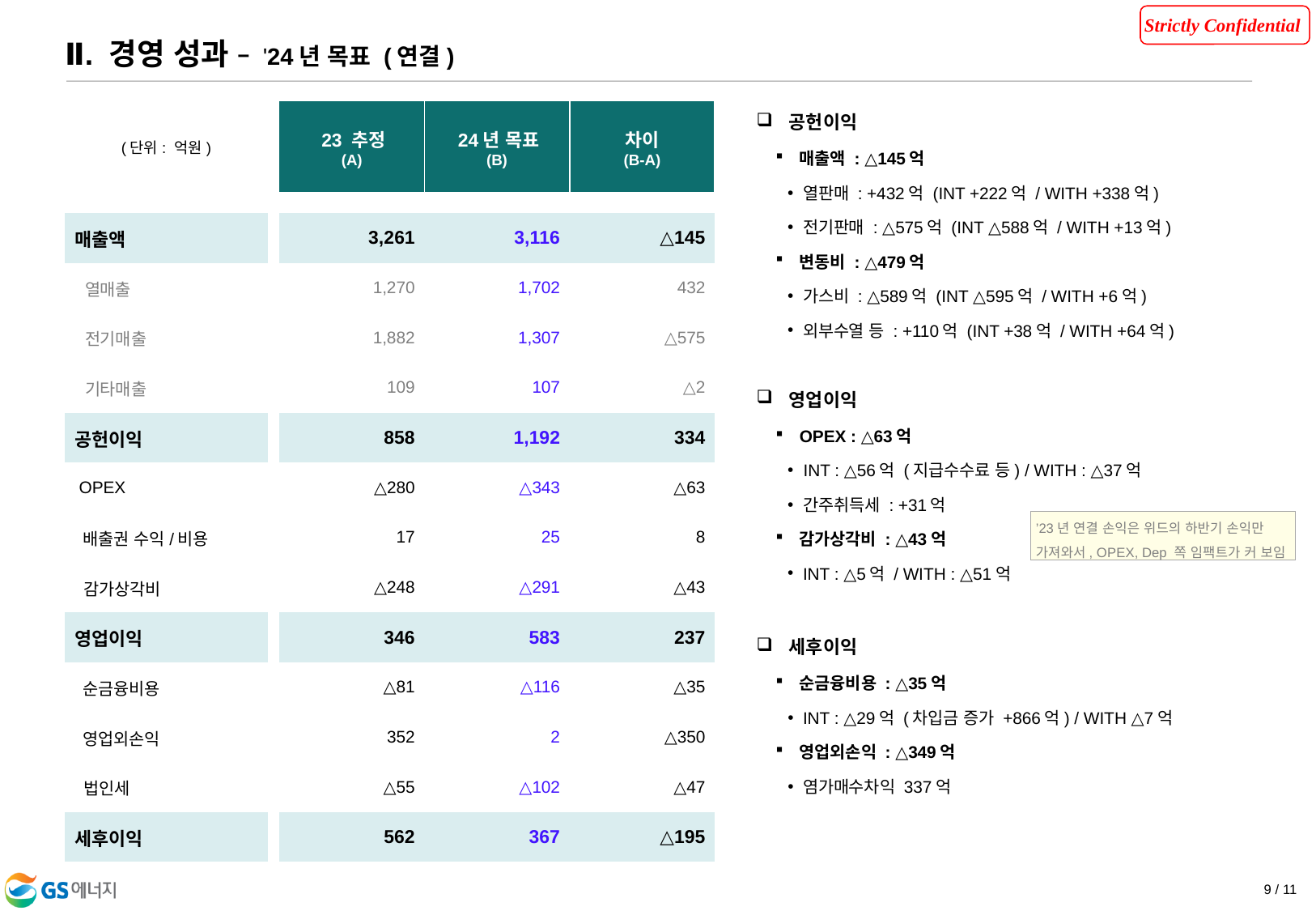

Ⅱ. 경영 성과 – '24년 목표 (연결)
 공헌이익
| (단위: 억원) |  | '23 추정 (A) | '24년 목표 (B) | 차이 (B-A) |
| --- | --- | --- | --- | --- |
|  |  |  |  |  |
|  |  |  |  |  |
| 매출액 |  | 3,261 | 3,116 | △145 |
| 열매출 |  | 1,270 | 1,702 | 432 |
| 전기매출 |  | 1,882 | 1,307 | △575 |
| 기타매출 |  | 109 | 107 | △2 |
| 공헌이익 |  | 858 | 1,192 | 334 |
| OPEX |  | △280 | △343 | △63 |
| 배출권 수익/비용 |  | 17 | 25 | 8 |
| 감가상각비 |  | △248 | △291 | △43 |
| 영업이익 |  | 346 | 583 | 237 |
| 순금융비용 |  | △81 | △116 | △35 |
| 영업외손익 |  | 352 | 2 | △350 |
| 법인세 |  | △55 | △102 | △47 |
| 세후이익 |  | 562 | 367 | △195 |
매출액 : △145억
열판매 : +432억 (INT +222억 / WITH +338억)
전기판매 : △575억 (INT △588억 / WITH +13억)
변동비 : △479억
가스비 : △589억 (INT △595억 / WITH +6억)
외부수열 등 : +110억 (INT +38억 / WITH +64억)

 영업이익
OPEX : △63억
INT : △56억 (지급수수료 등) / WITH : △37억
간주취득세 : +31억
감가상각비 : △43억
INT : △5억 / WITH : △51억

’23년 연결 손익은 위드의 하반기 손익만
가져와서, OPEX, Dep 쪽 임팩트가 커 보임
 세후이익
순금융비용 : △35억
INT : △29억 (차입금 증가 +866억) / WITH △7억
영업외손익 : △349억
염가매수차익 337억